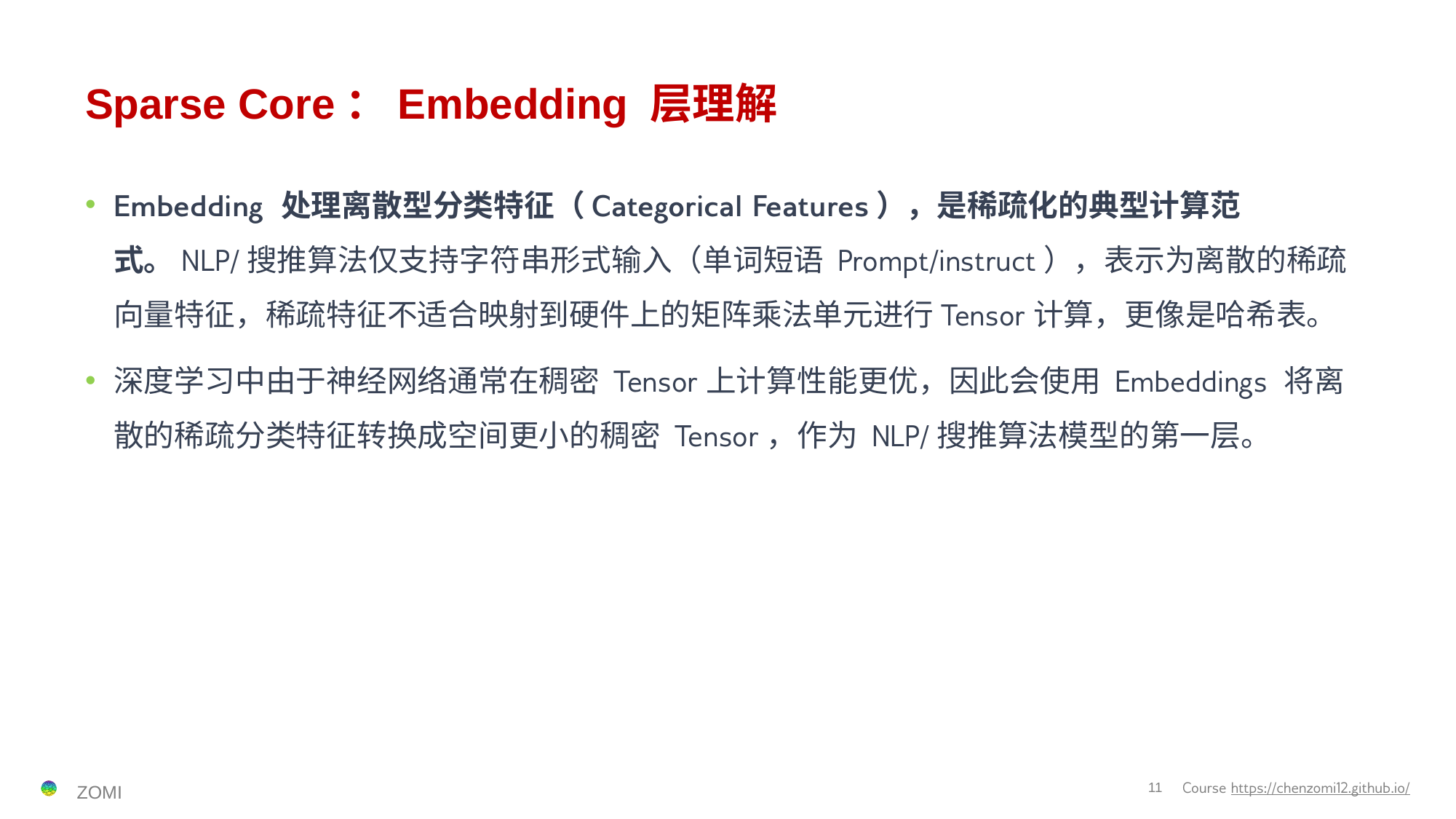

# Sparse Core：Embedding 层理解
Embedding 处理离散型分类特征（Categorical Features），是稀疏化的典型计算范式。NLP/搜推算法仅支持字符串形式输入（单词短语 Prompt/instruct），表示为离散的稀疏向量特征，稀疏特征不适合映射到硬件上的矩阵乘法单元进行Tensor计算，更像是哈希表。
深度学习中由于神经网络通常在稠密 Tensor上计算性能更优，因此会使用 Embeddings 将离散的稀疏分类特征转换成空间更小的稠密 Tensor，作为 NLP/搜推算法模型的第一层。